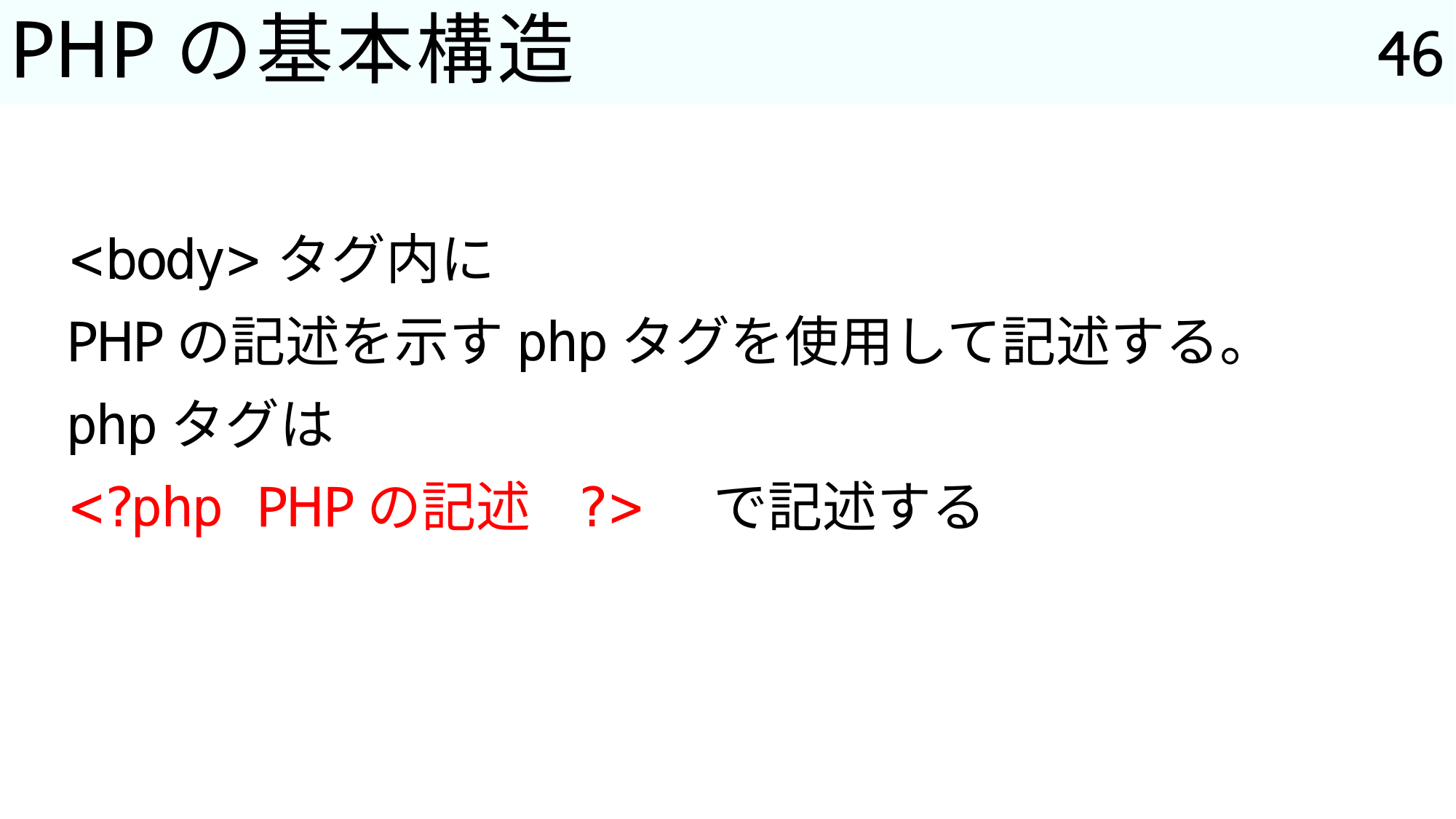

46
# PHPの基本構造
<body>タグ内に
PHPの記述を示すphpタグを使用して記述する。
phpタグは
<?php  PHPの記述   ?>　で記述する